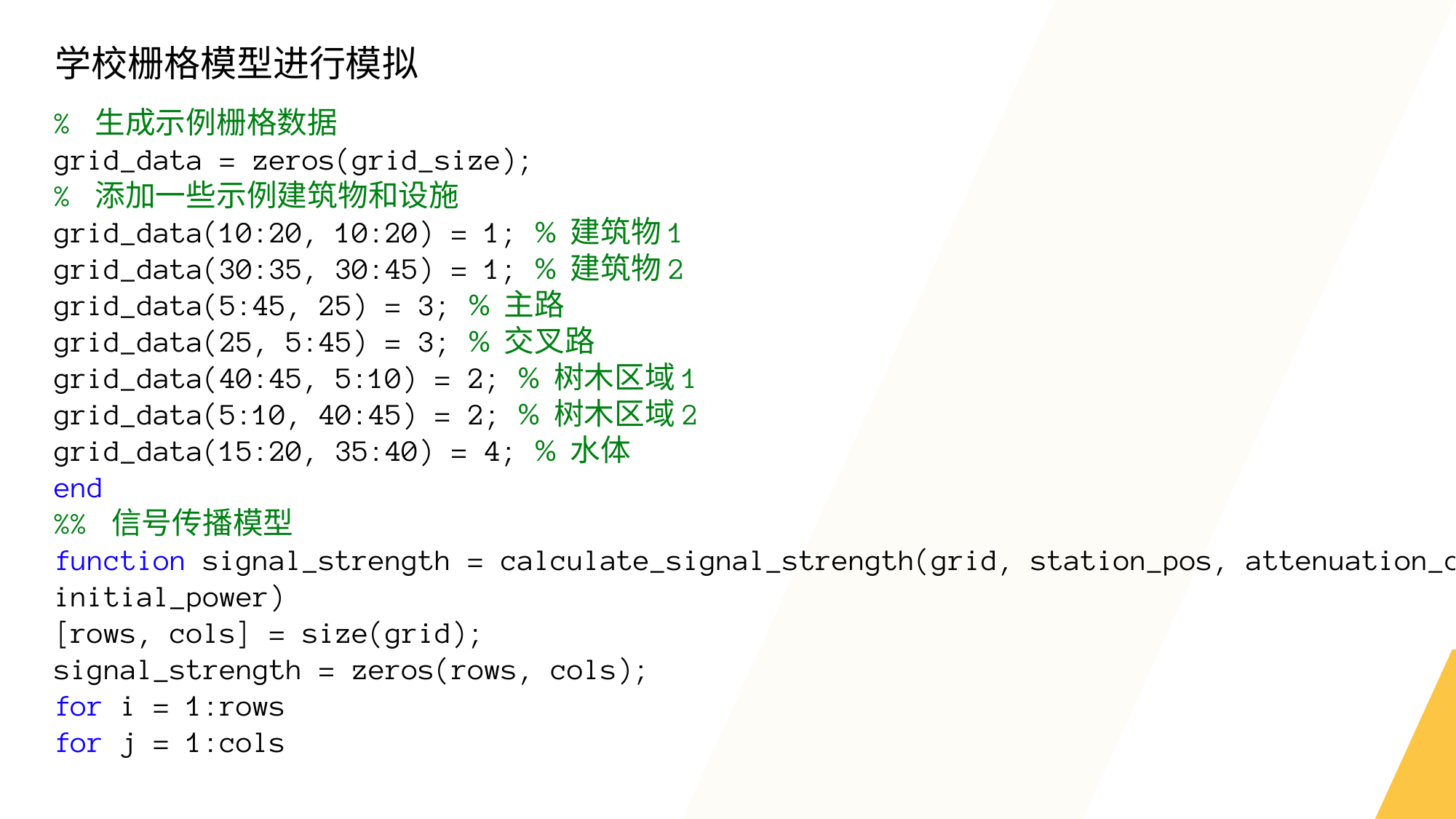

学校栅格模型进行模拟

% 生成示例栅格数据
grid_data = zeros(grid_size);
% 添加一些示例建筑物和设施
grid_data(10:20, 10:20) = 1; % 建筑物1
grid_data(30:35, 30:45) = 1; % 建筑物2
grid_data(5:45, 25) = 3; % 主路
grid_data(25, 5:45) = 3; % 交叉路
grid_data(40:45, 5:10) = 2; % 树木区域1
grid_data(5:10, 40:45) = 2; % 树木区域2
grid_data(15:20, 35:40) = 4; % 水体
end
%% 信号传播模型
function signal_strength = calculate_signal_strength(grid, station_pos, attenuation_coeffs, initial_power)
[rows, cols] = size(grid);
signal_strength = zeros(rows, cols);
for i = 1:rows
for j = 1:cols